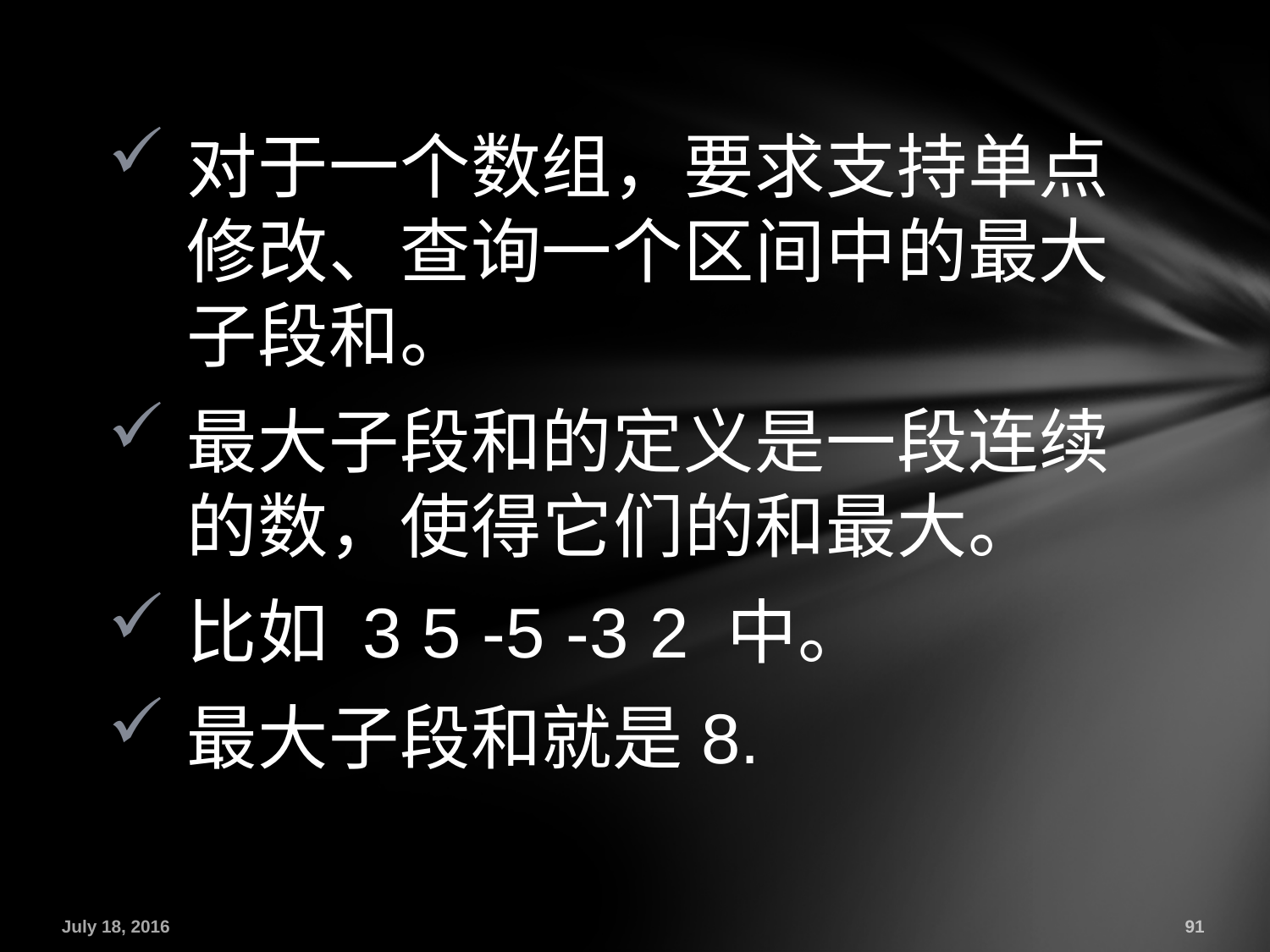

对于一个数组，要求支持单点修改、查询一个区间中的最大子段和。
最大子段和的定义是一段连续的数，使得它们的和最大。
比如 3 5 -5 -3 2 中。
最大子段和就是8.
July 18, 2016

91